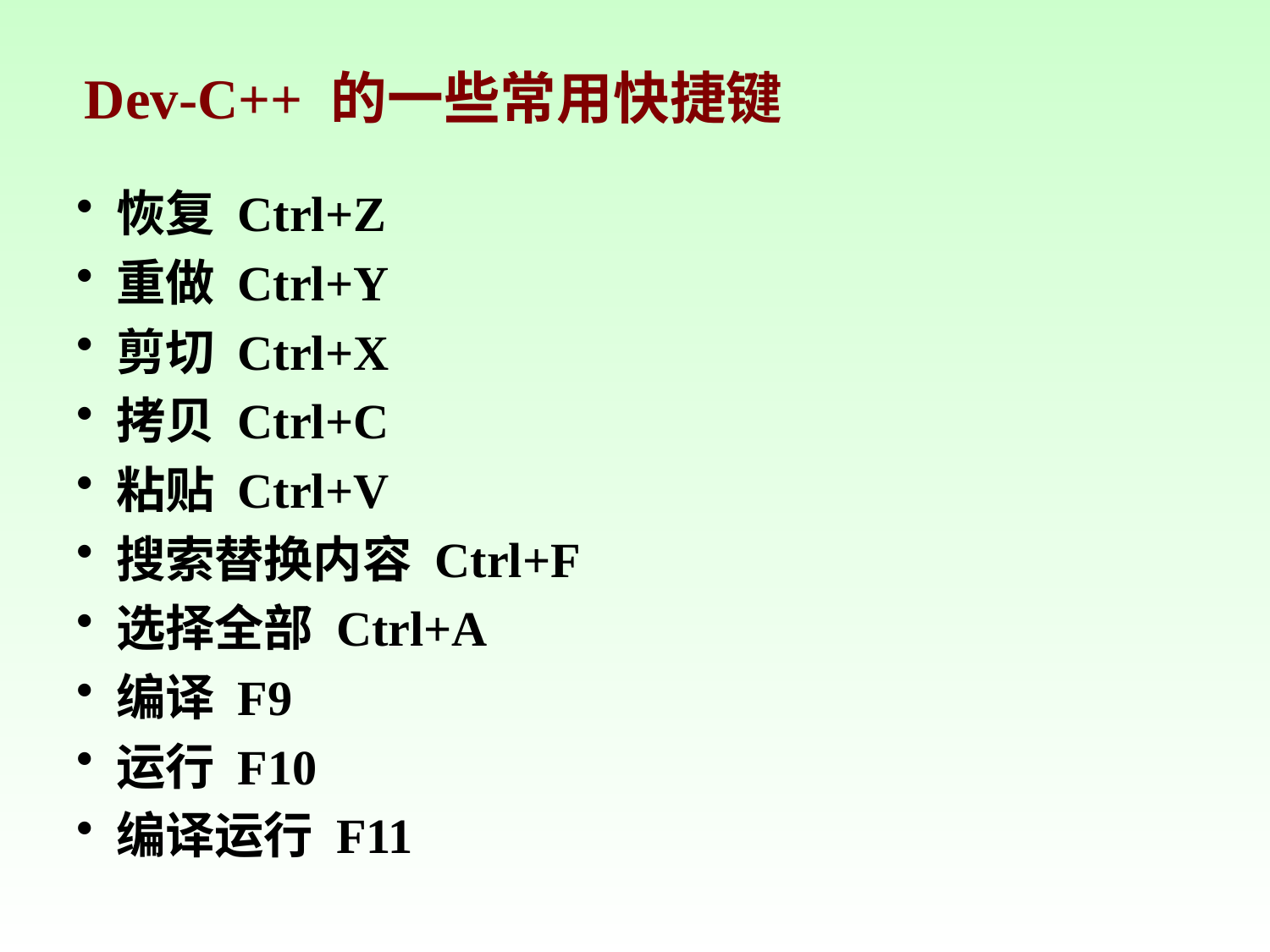

Dev-C++ 的一些常用快捷键
恢复 Ctrl+Z
重做 Ctrl+Y
剪切 Ctrl+X
拷贝 Ctrl+C
粘贴 Ctrl+V
搜索替换内容 Ctrl+F
选择全部 Ctrl+A
编译 F9
运行 F10
编译运行 F11